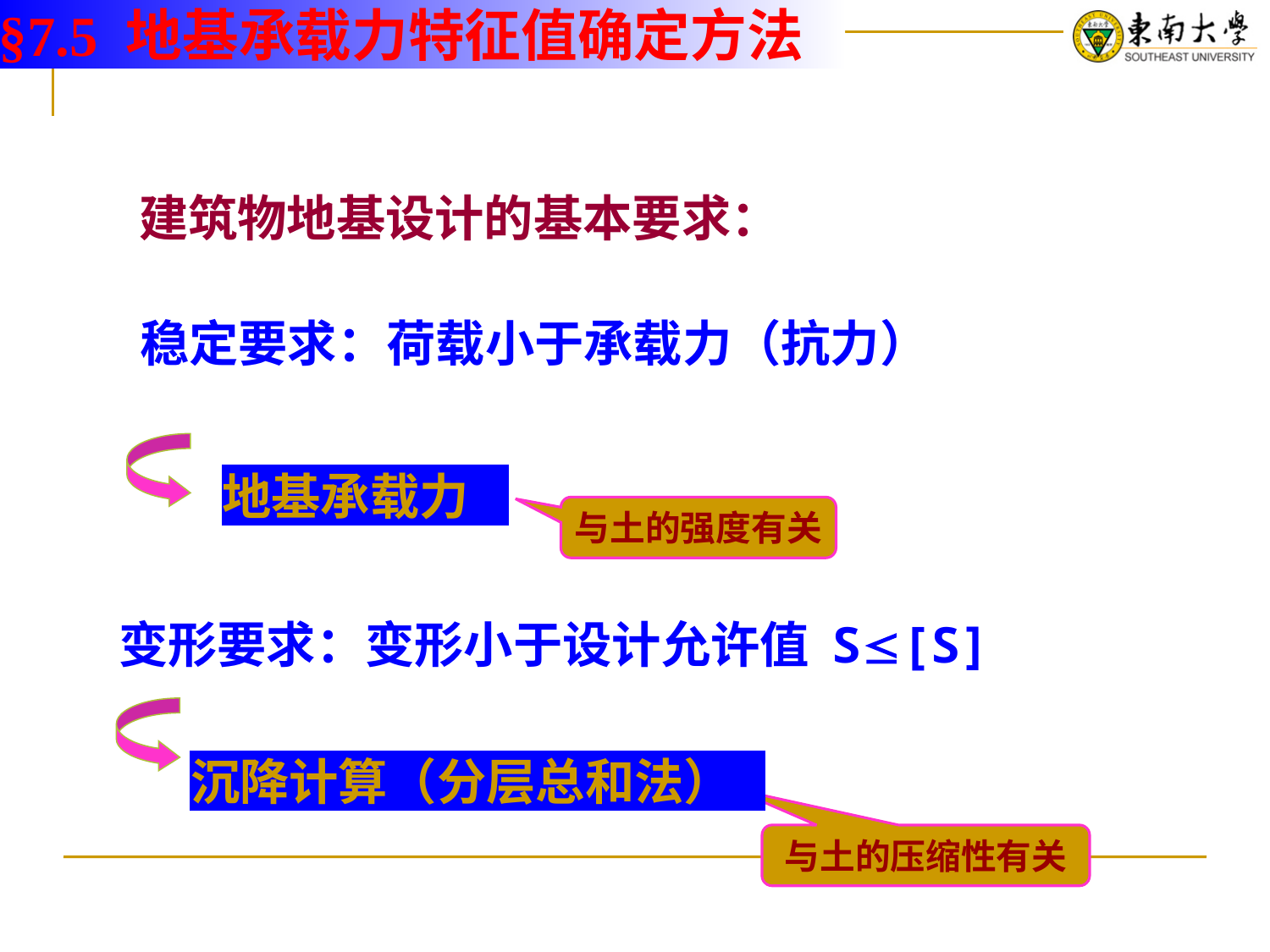

§7.5 地基承载力特征值确定方法
建筑物地基设计的基本要求：
稳定要求：荷载小于承载力（抗力）

地基承载力
与土的强度有关
变形要求：变形小于设计允许值 S≤[S]

沉降计算（分层总和法）
与土的压缩性有关